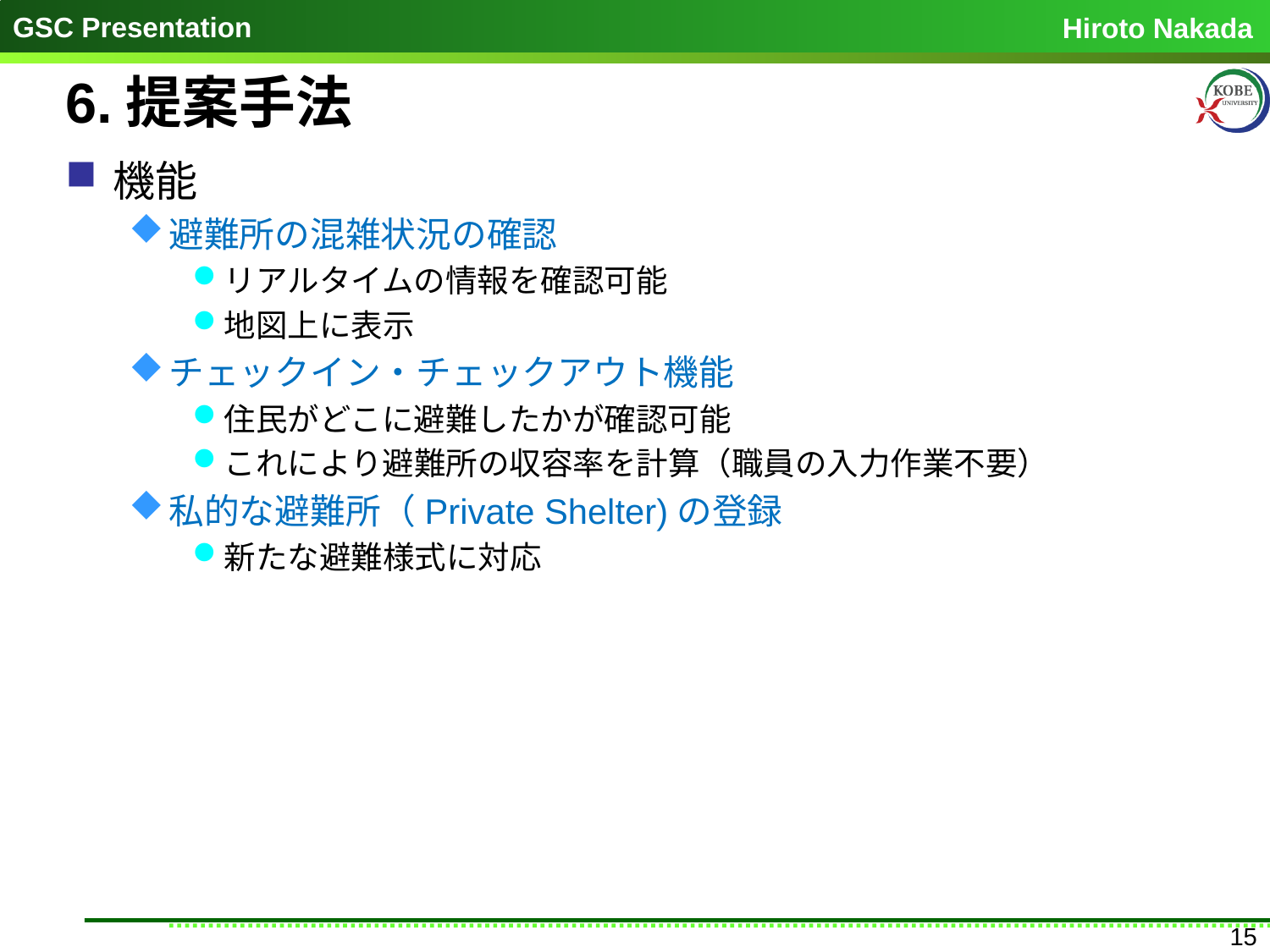

# 6.提案手法
機能
避難所の混雑状況の確認
リアルタイムの情報を確認可能
地図上に表示
チェックイン・チェックアウト機能
住民がどこに避難したかが確認可能
これにより避難所の収容率を計算（職員の入力作業不要）
私的な避難所（Private Shelter)の登録
新たな避難様式に対応
15